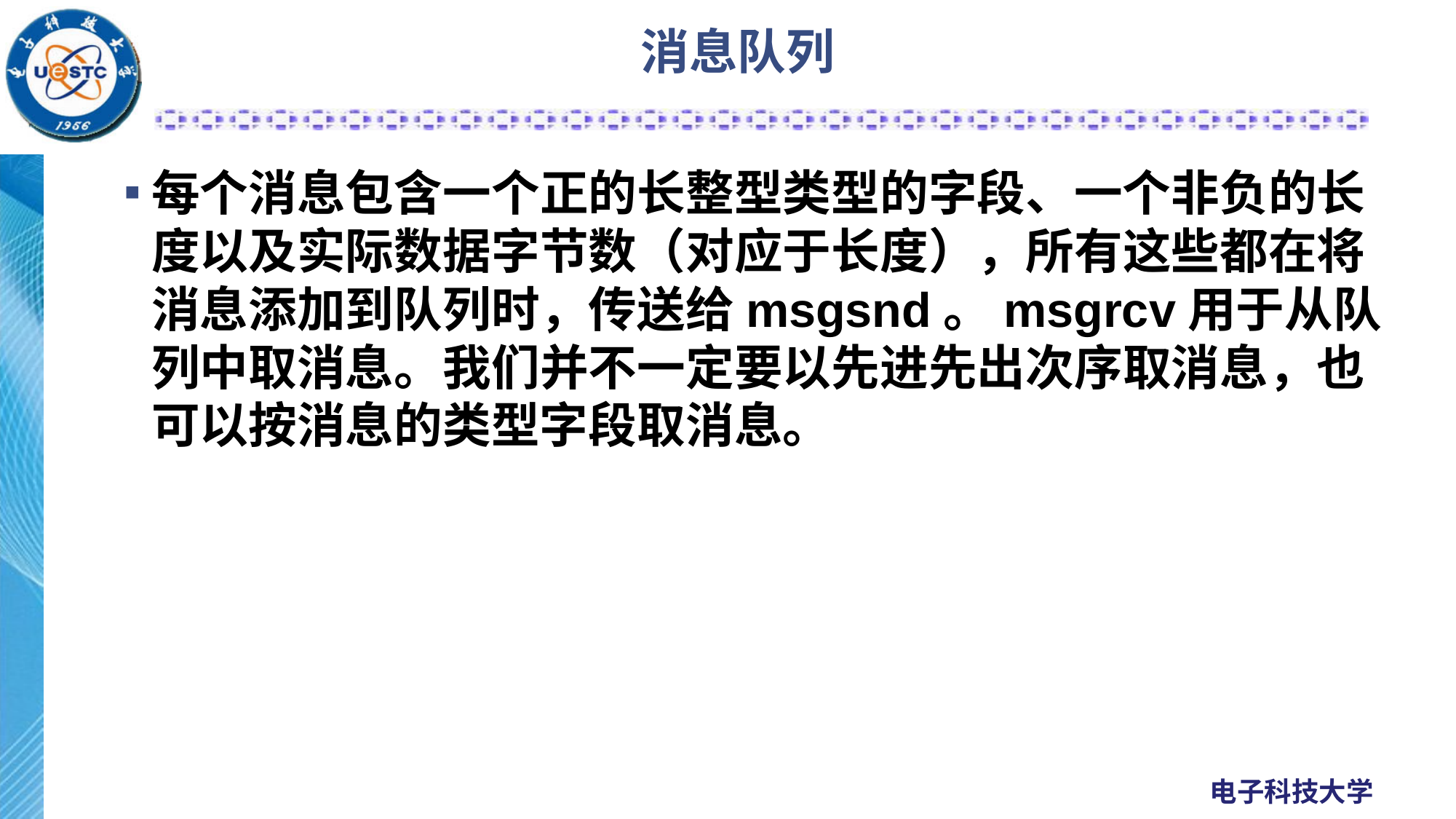

# 消息队列
每个消息包含一个正的长整型类型的字段、一个非负的长度以及实际数据字节数（对应于长度），所有这些都在将消息添加到队列时，传送给msgsnd。msgrcv用于从队列中取消息。我们并不一定要以先进先出次序取消息，也可以按消息的类型字段取消息。